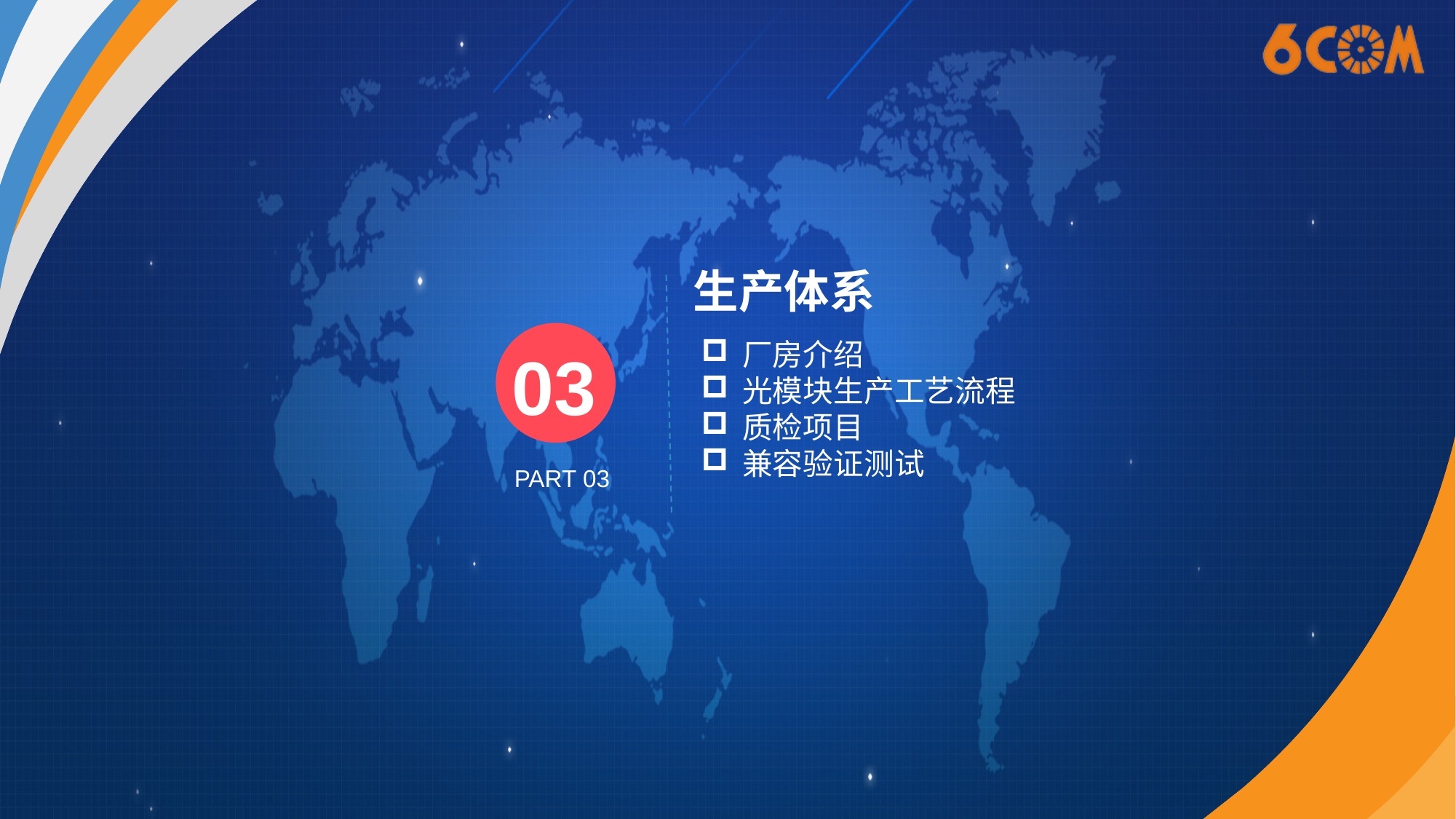

生产体系

厂房介绍
光模块生产工艺流程
质检项目
兼容验证测试

03
PART 03